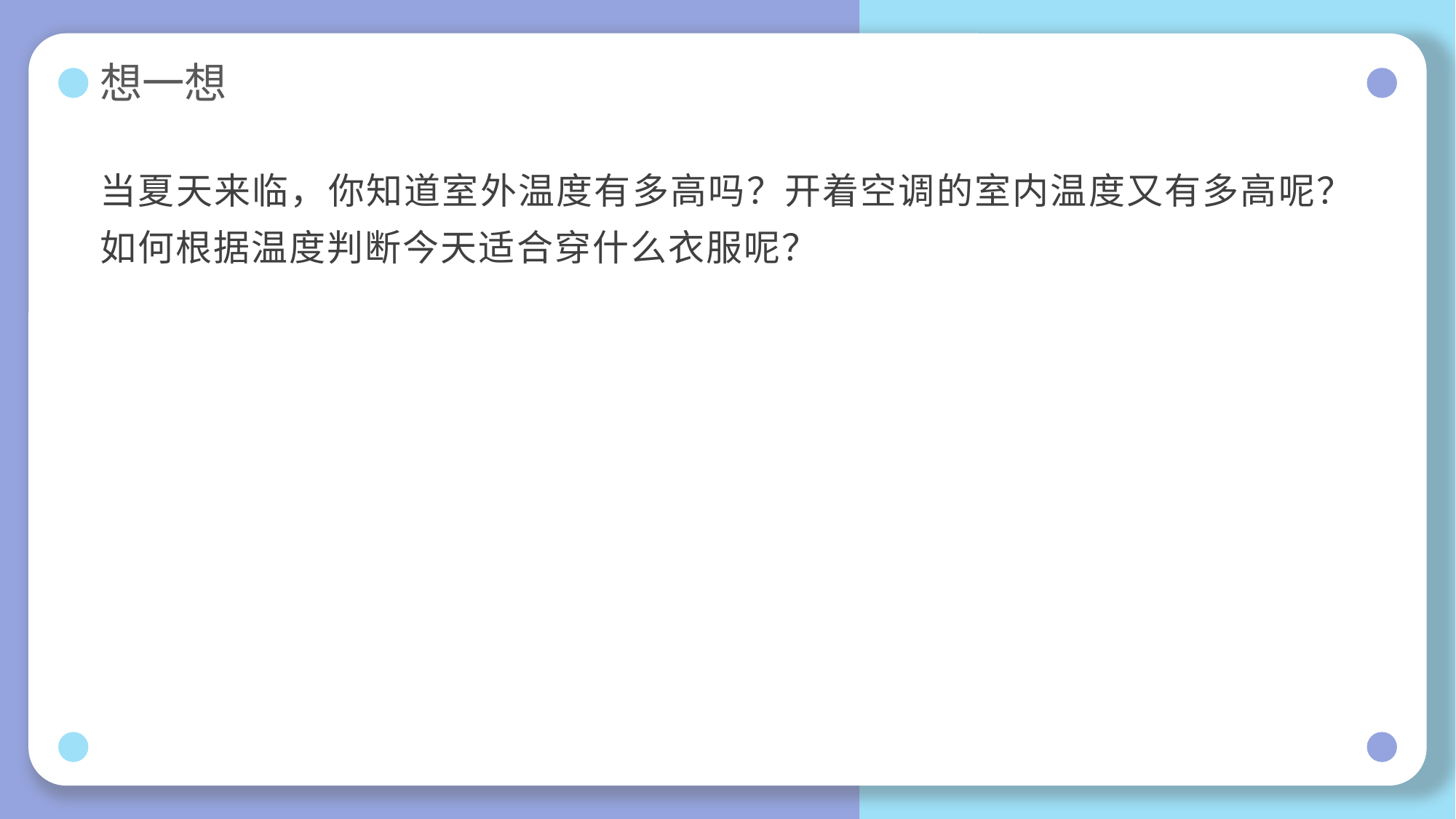

# 想一想
当夏天来临，你知道室外温度有多高吗？开着空调的室内温度又有多高呢？如何根据温度判断今天适合穿什么衣服呢？